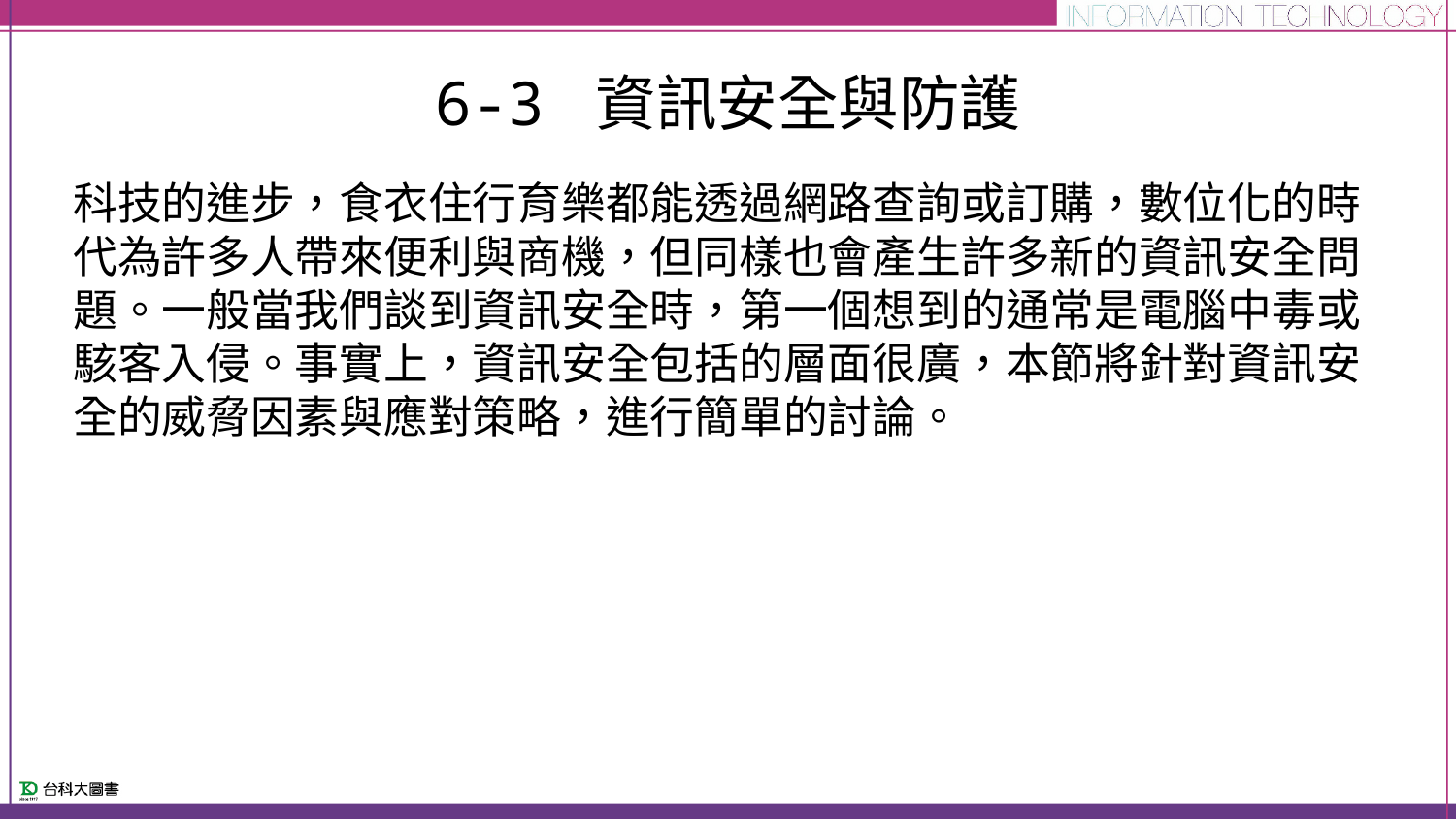

# 6-3 資訊安全與防護
科技的進步，食衣住行育樂都能透過網路查詢或訂購，數位化的時代為許多人帶來便利與商機，但同樣也會產生許多新的資訊安全問題。一般當我們談到資訊安全時，第一個想到的通常是電腦中毒或駭客入侵。事實上，資訊安全包括的層面很廣，本節將針對資訊安全的威脅因素與應對策略，進行簡單的討論。